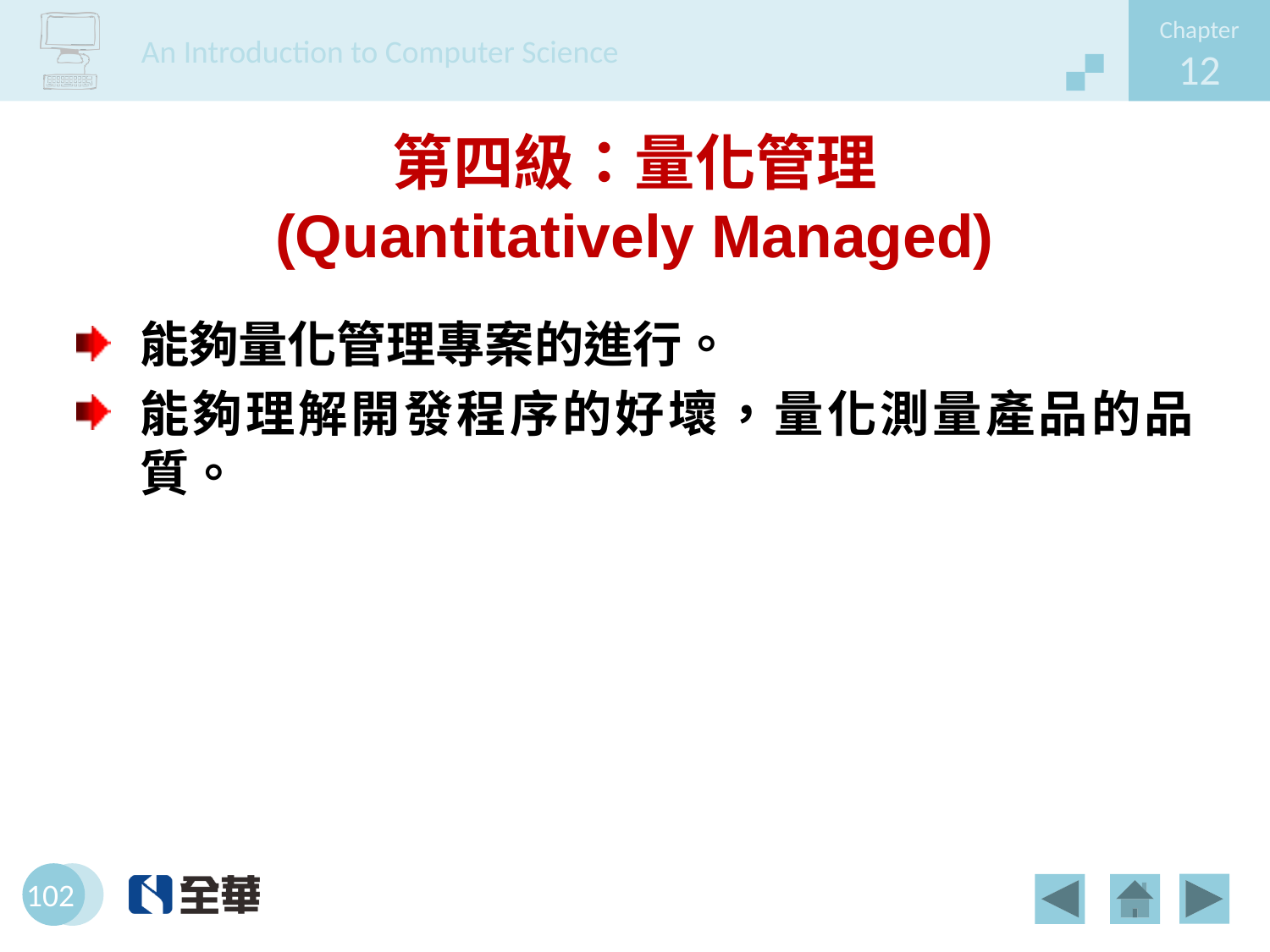

# 第四級：量化管理 (Quantitatively Managed)
能夠量化管理專案的進行。
能夠理解開發程序的好壞，量化測量產品的品質。